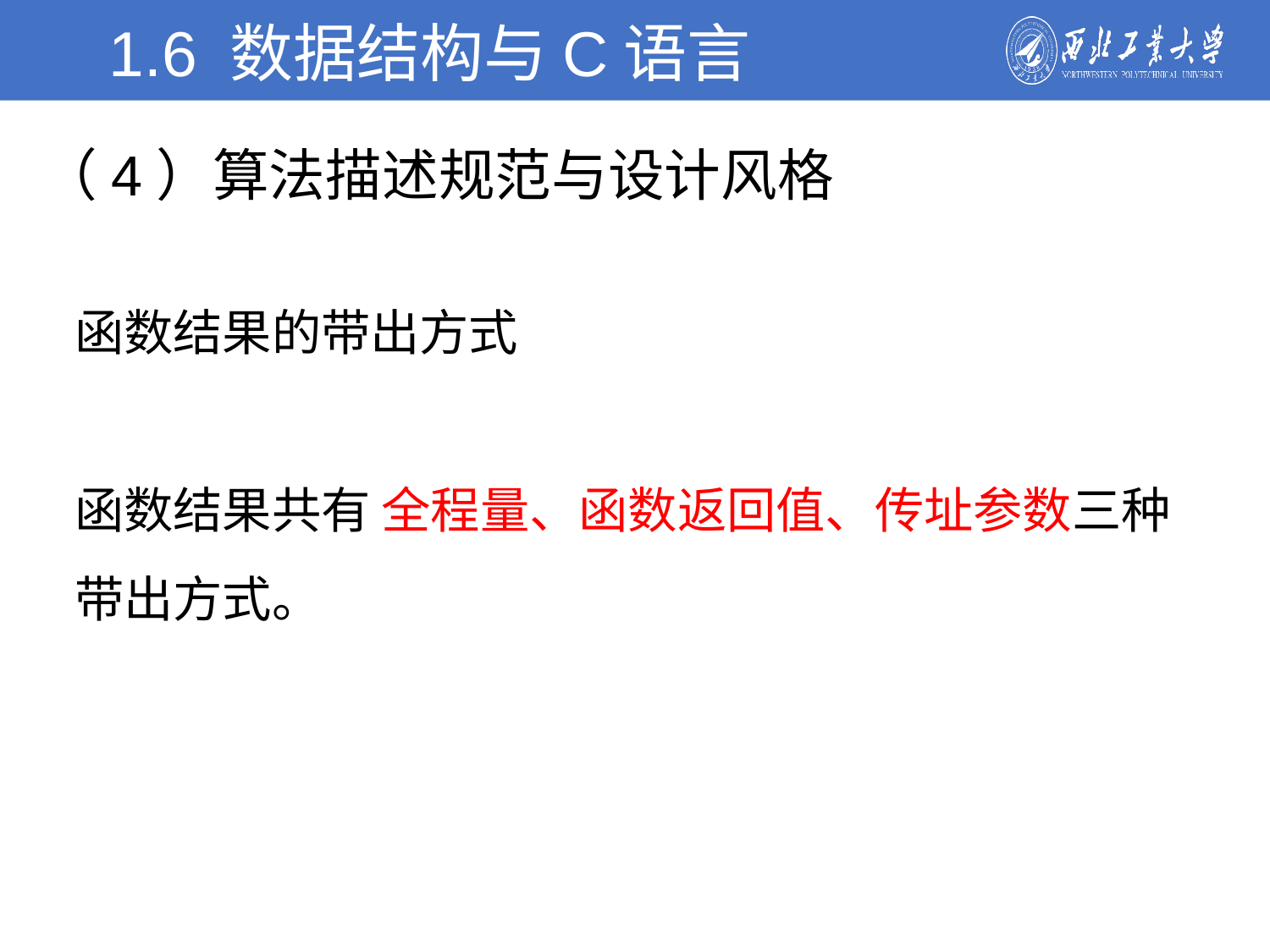

1.6 数据结构与C语言
（4）算法描述规范与设计风格
学校简介
函数结果的带出方式

函数结果共有 全程量、函数返回值、传址参数三种带出方式。
47